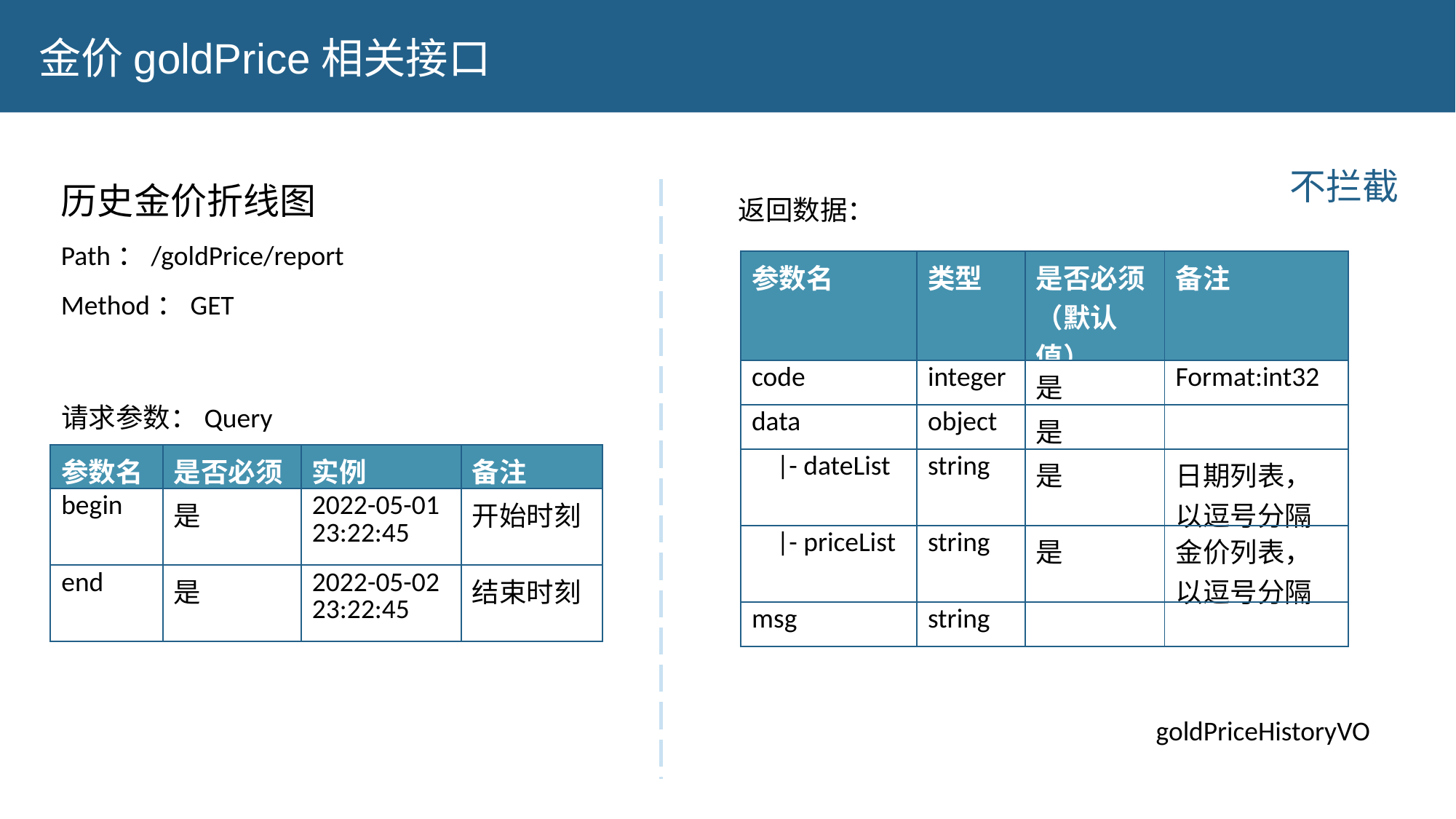

金价goldPrice相关接口
历史金价折线图
Path：/goldPrice/report
Method：GET
不拦截
返回数据：
| 参数名 | 类型 | 是否必须（默认值） | 备注 |
| --- | --- | --- | --- |
| code | integer | 是 | Format:int32 |
| data | object | 是 |  |
| |- dateList | string | 是 | 日期列表，以逗号分隔 |
| |- priceList | string | 是 | 金价列表，以逗号分隔 |
| msg | string |  |  |
请求参数：Query
| 参数名 | 是否必须 | 实例 | 备注 |
| --- | --- | --- | --- |
| begin | 是 | 2022-05-01 23:22:45 | 开始时刻 |
| end | 是 | 2022-05-02 23:22:45 | 结束时刻 |
goldPriceHistoryVO